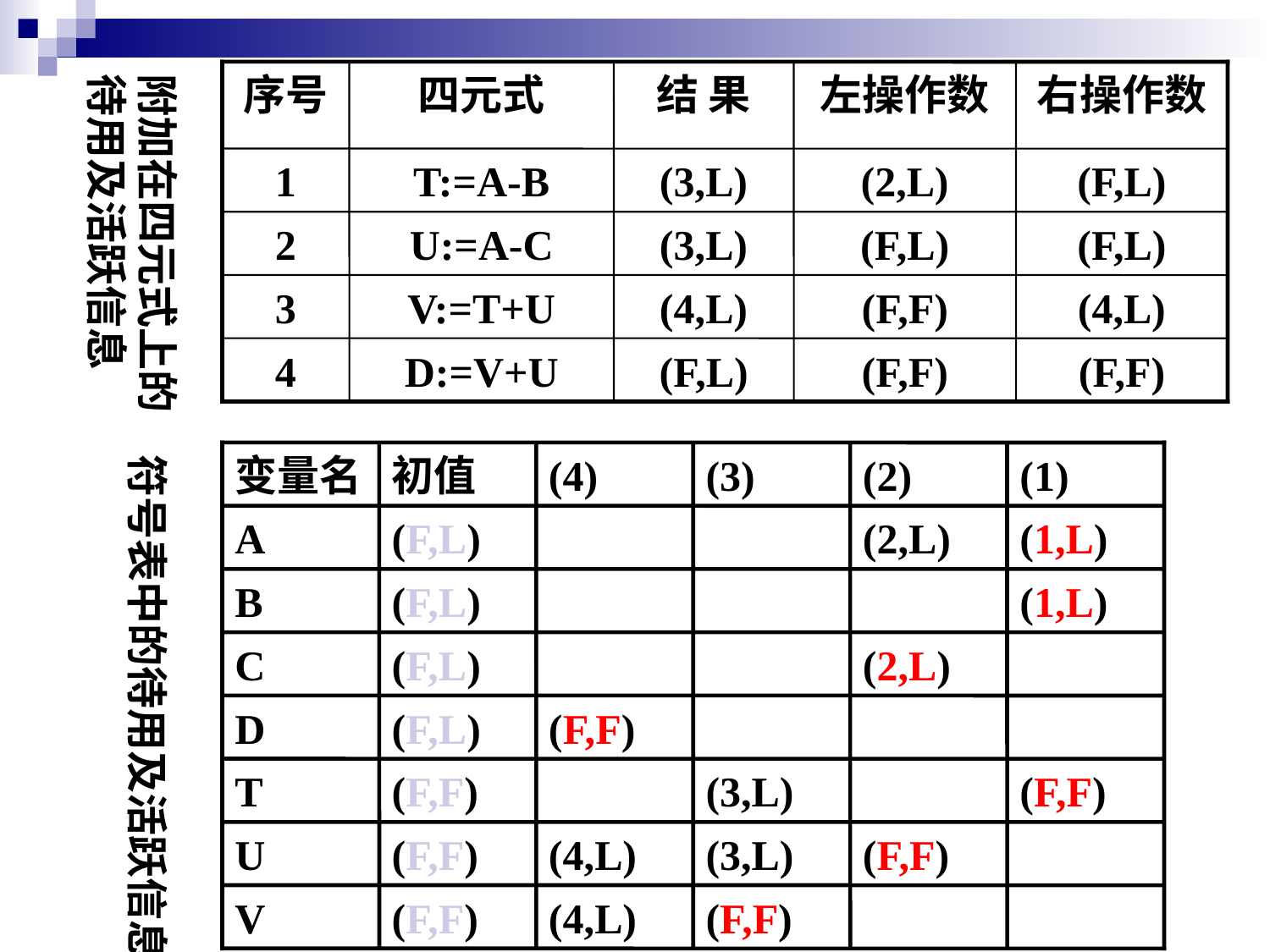

附加在四元式上的待用及活跃信息
序号

四元式

结 果

左操作数

右操作数

1

T:=A-B
(3,L)
(2,L)
(F,L)
2

U:=A-C
(3,L)
(F,L)
(F,L)
3

V:=T+U
(4,L)
(F,F)
(4,L)
4

D:=V+U
(F,L)
(F,F)
(F,F)

符号表中的待用及活跃信息
变量名

初值

(4)

(3)

(2)

(1)

A

(F,L)
(F,L)
(F,L)
(F,L)
(F,F)
(F,F)
(F,F)

(2,L)
(1,L)
B

(1,L)
C

(2,L)

D

(F,F)

T

(3,L)

(F,F)
U

(4,L)
(3,L)
(F,F)

V

(4,L)
(F,F)